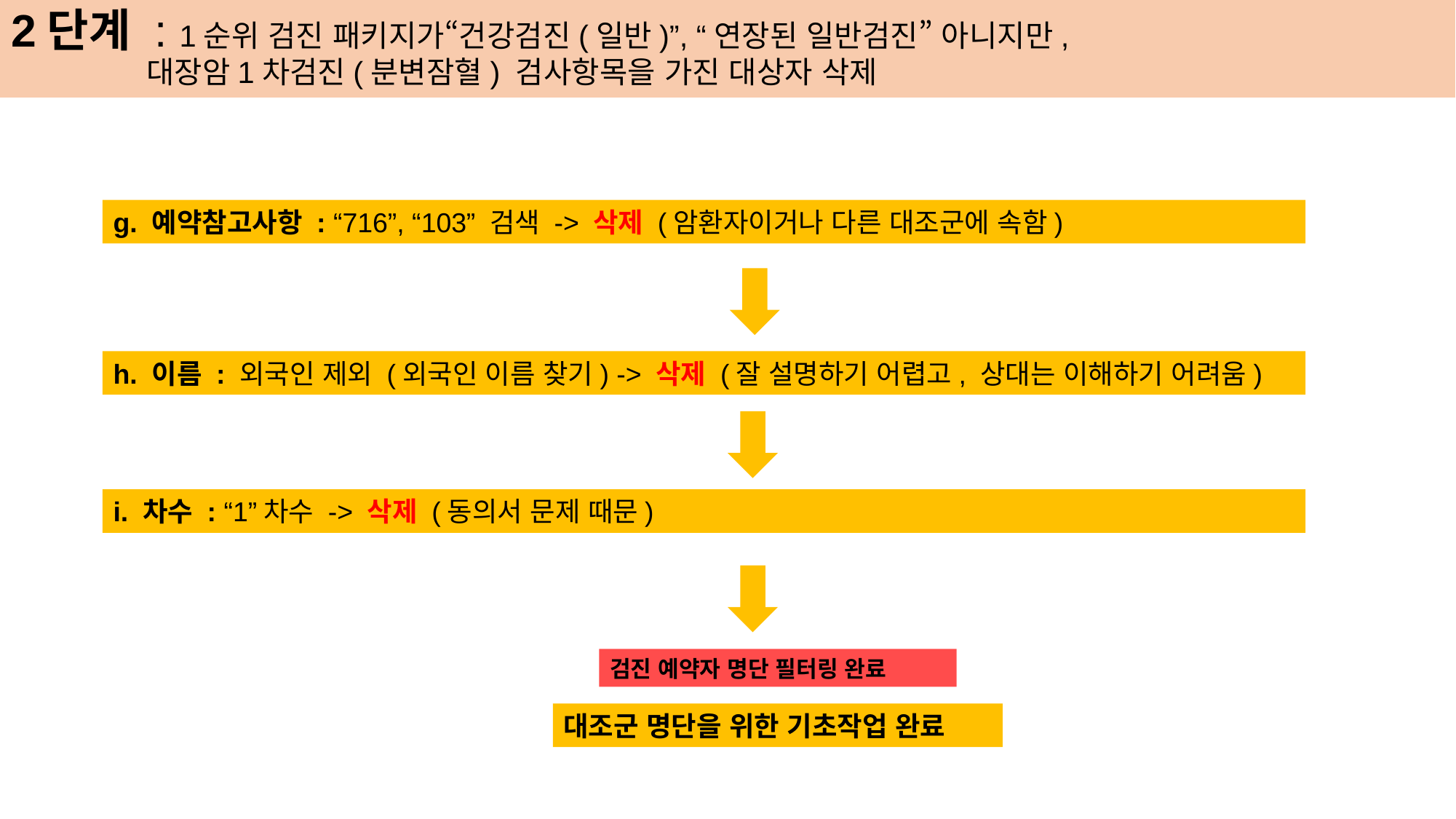

2단계 : 1순위 검진 패키지가“건강검진(일반)”, “연장된 일반검진” 아니지만,
               대장암1차검진(분변잠혈) 검사항목을 가진 대상자 삭제
g. 예약참고사항 : “716”, “103” 검색 -> 삭제 (암환자이거나 다른 대조군에 속함)

h. 이름 : 외국인 제외 (외국인 이름 찾기) -> 삭제 (잘 설명하기 어렵고, 상대는 이해하기 어려움)

i. 차수 : “1”차수 -> 삭제 (동의서 문제 때문)

검진 예약자 명단 필터링 완료
대조군 명단을 위한 기초작업 완료